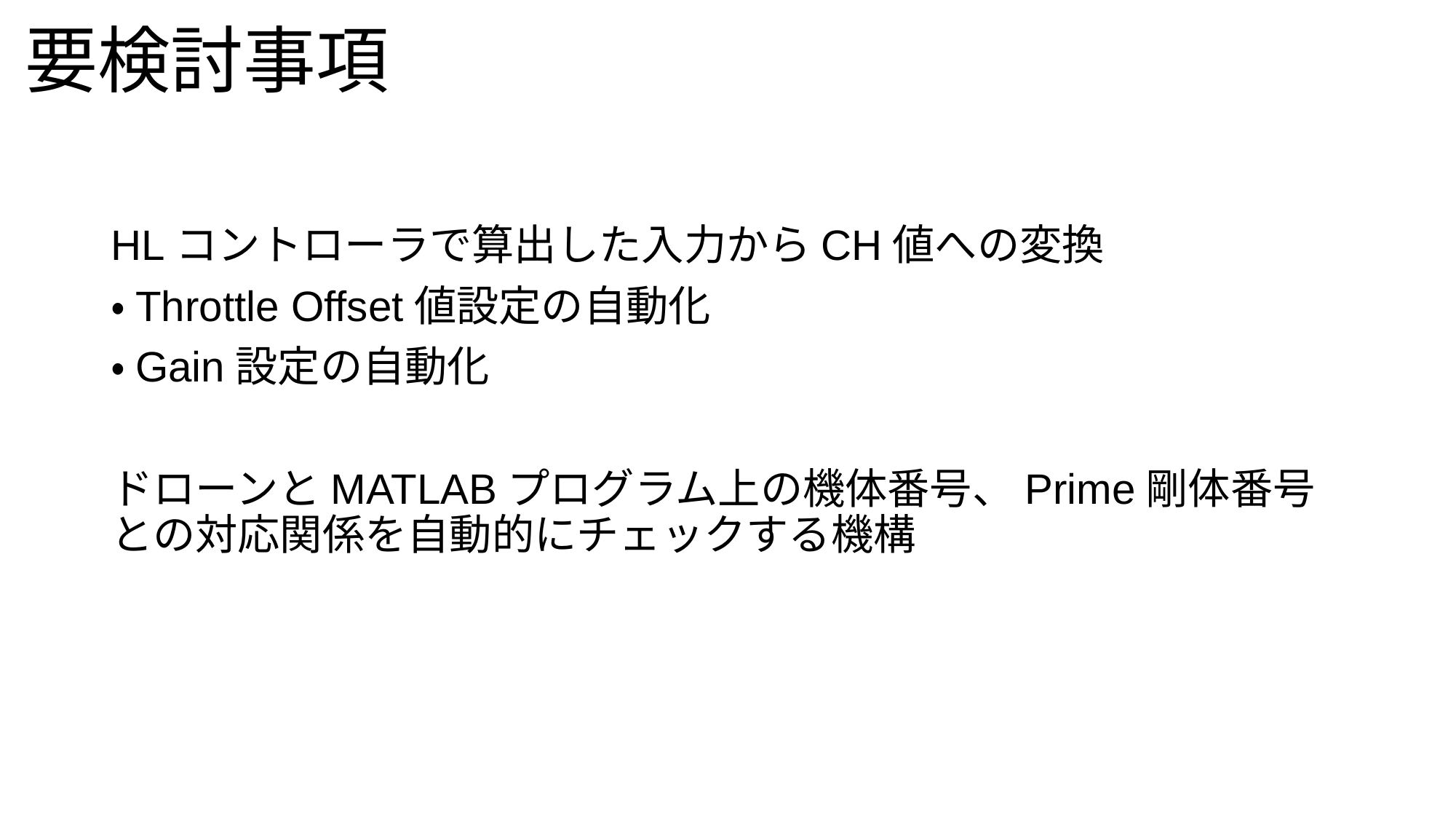

要検討事項
HLコントローラで算出した入力からCH値への変換
・Throttle Offset値設定の自動化
・Gain設定の自動化

ドローンとMATLABプログラム上の機体番号、Prime剛体番号との対応関係を自動的にチェックする機構